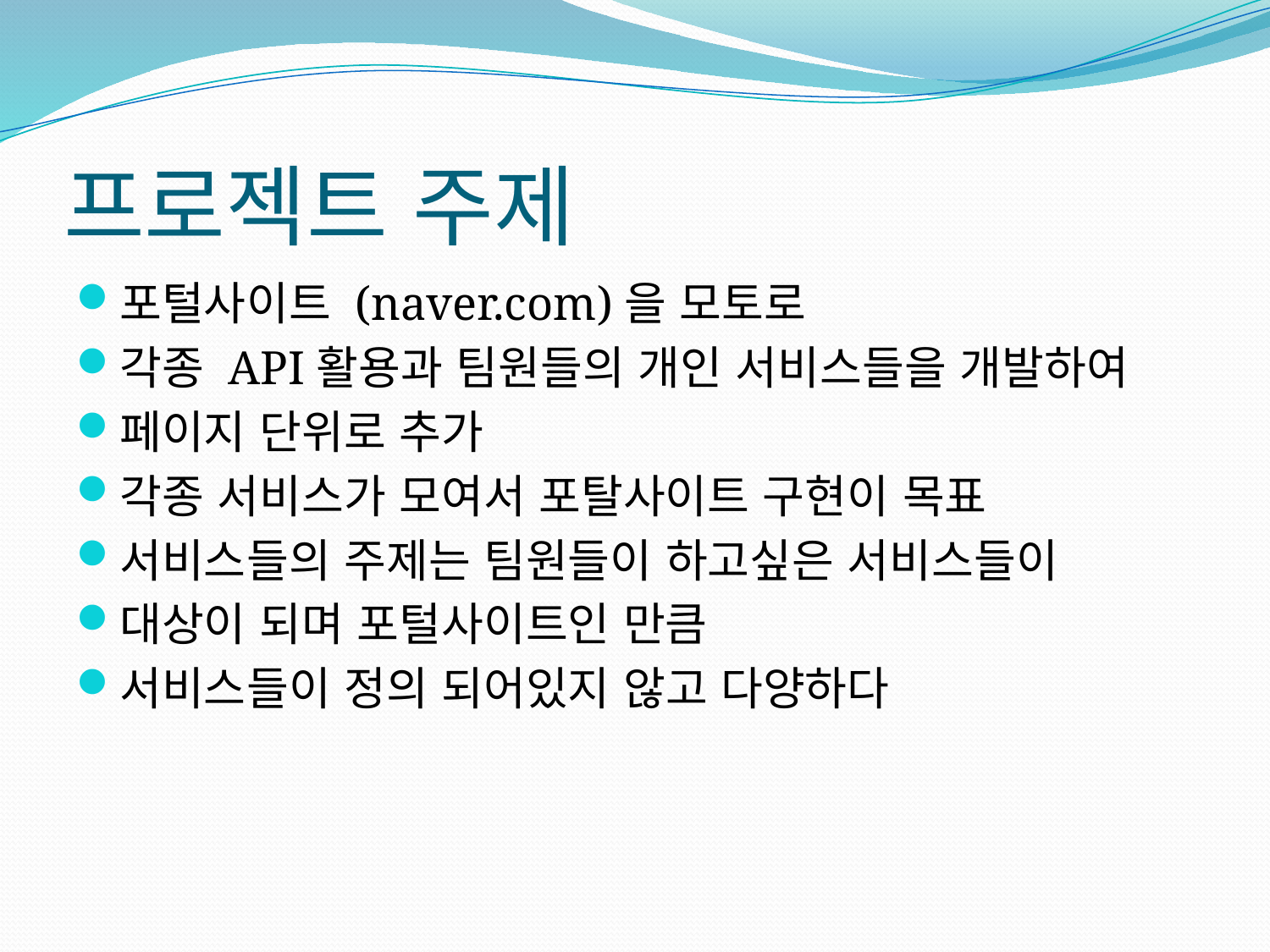

# 프로젝트 주제
포털사이트 (naver.com)을 모토로
각종 API활용과 팀원들의 개인 서비스들을 개발하여
페이지 단위로 추가
각종 서비스가 모여서 포탈사이트 구현이 목표
서비스들의 주제는 팀원들이 하고싶은 서비스들이
대상이 되며 포털사이트인 만큼
서비스들이 정의 되어있지 않고 다양하다